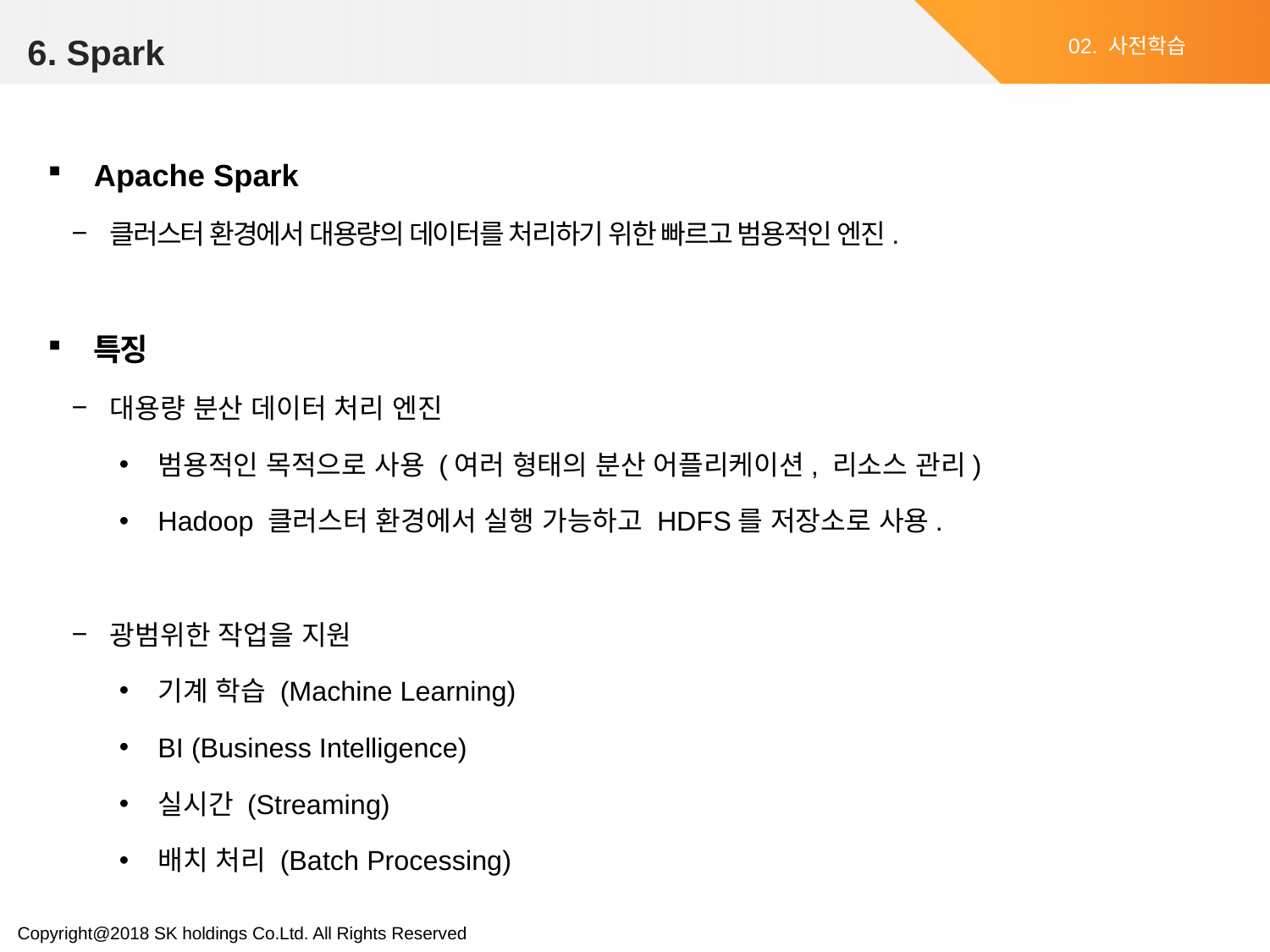

6. Spark
02. 사전학습
Apache Spark
클러스터 환경에서 대용량의 데이터를 처리하기 위한 빠르고 범용적인 엔진.

특징
대용량 분산 데이터 처리 엔진
범용적인 목적으로 사용 (여러 형태의 분산 어플리케이션, 리소스 관리)
Hadoop 클러스터 환경에서 실행 가능하고 HDFS를 저장소로 사용.

광범위한 작업을 지원
기계 학습 (Machine Learning)
BI (Business Intelligence)
실시간 (Streaming)
배치 처리 (Batch Processing)